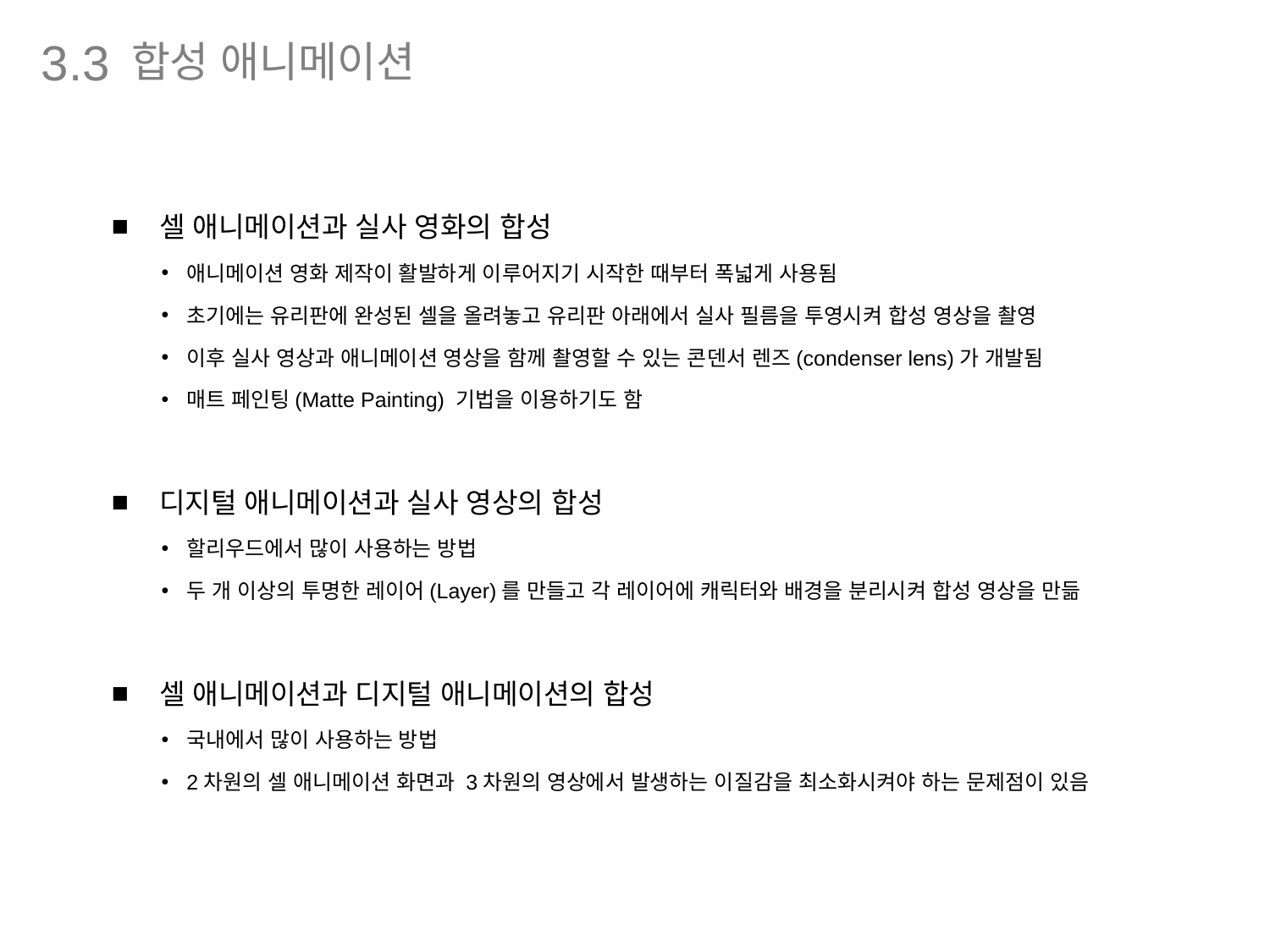

합성 애니메이션
3.3
셀 애니메이션과 실사 영화의 합성
애니메이션 영화 제작이 활발하게 이루어지기 시작한 때부터 폭넓게 사용됨
초기에는 유리판에 완성된 셀을 올려놓고 유리판 아래에서 실사 필름을 투영시켜 합성 영상을 촬영
이후 실사 영상과 애니메이션 영상을 함께 촬영할 수 있는 콘덴서 렌즈(condenser lens)가 개발됨
매트 페인팅(Matte Painting) 기법을 이용하기도 함

디지털 애니메이션과 실사 영상의 합성
할리우드에서 많이 사용하는 방법
두 개 이상의 투명한 레이어(Layer)를 만들고 각 레이어에 캐릭터와 배경을 분리시켜 합성 영상을 만듦

셀 애니메이션과 디지털 애니메이션의 합성
국내에서 많이 사용하는 방법
2차원의 셀 애니메이션 화면과 3차원의 영상에서 발생하는 이질감을 최소화시켜야 하는 문제점이 있음